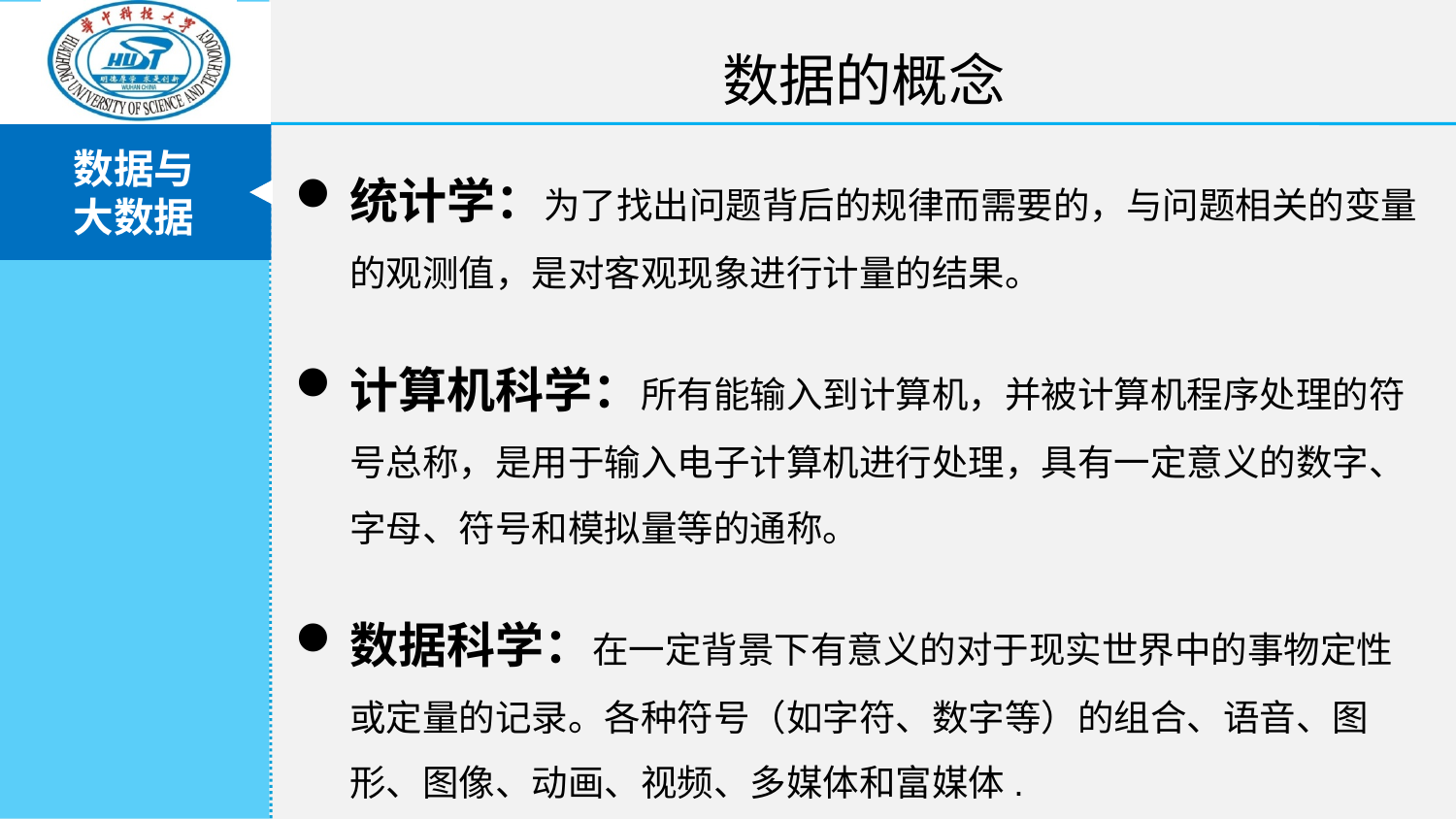

数据的概念
统计学：为了找出问题背后的规律而需要的，与问题相关的变量的观测值，是对客观现象进行计量的结果。
计算机科学：所有能输入到计算机，并被计算机程序处理的符号总称，是用于输入电子计算机进行处理，具有一定意义的数字、字母、符号和模拟量等的通称。
数据科学：在一定背景下有意义的对于现实世界中的事物定性或定量的记录。各种符号（如字符、数字等）的组合、语音、图形、图像、动画、视频、多媒体和富媒体.